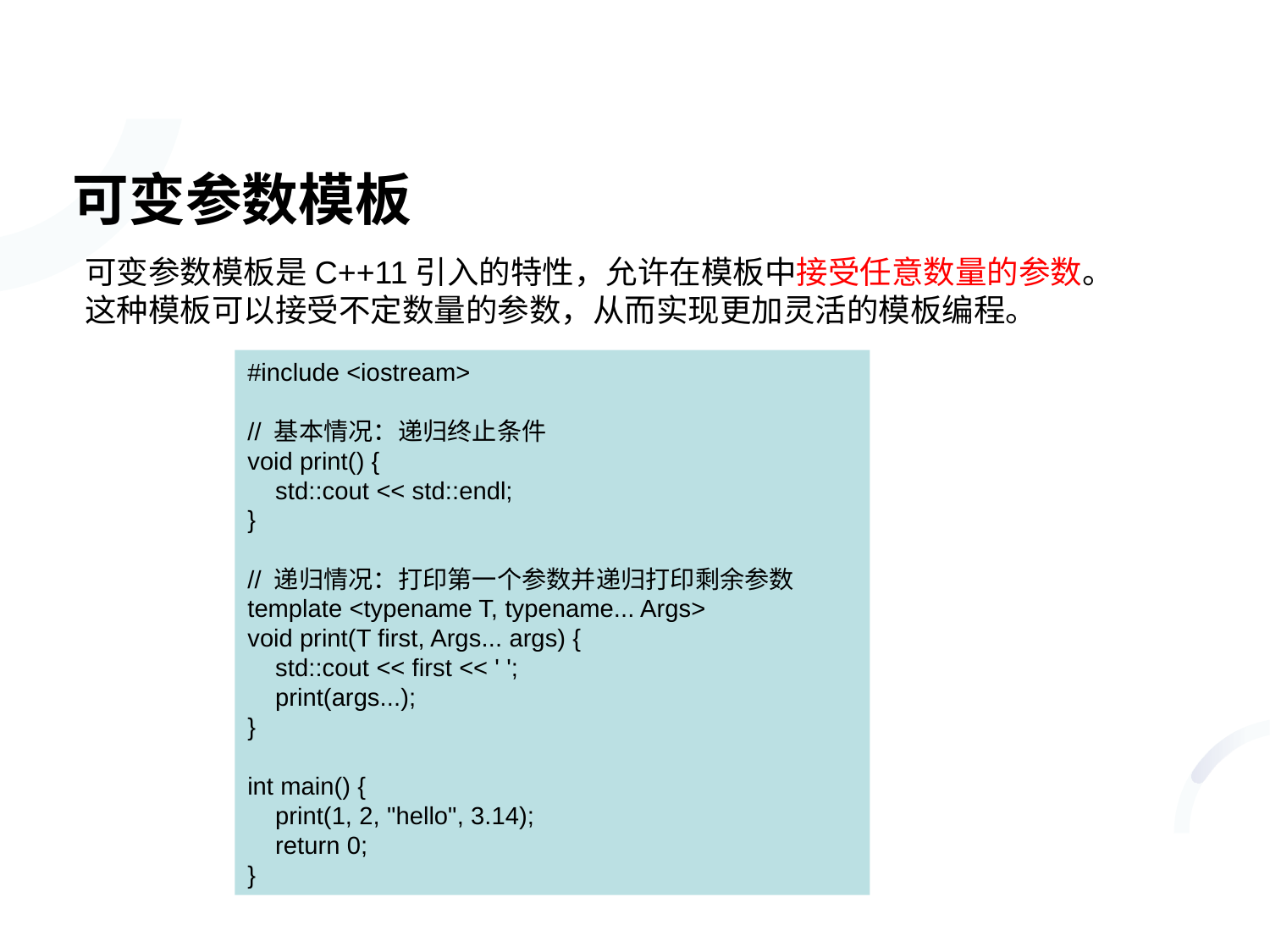

# 可变参数模板
可变参数模板是C++11引入的特性，允许在模板中接受任意数量的参数。这种模板可以接受不定数量的参数，从而实现更加灵活的模板编程。
#include <iostream>

// 基本情况：递归终止条件
void print() {
    std::cout << std::endl;
}

// 递归情况：打印第一个参数并递归打印剩余参数
template <typename T, typename... Args>
void print(T first, Args... args) {
    std::cout << first << ' ';
    print(args...);
}

int main() {
    print(1, 2, "hello", 3.14);
    return 0;
}